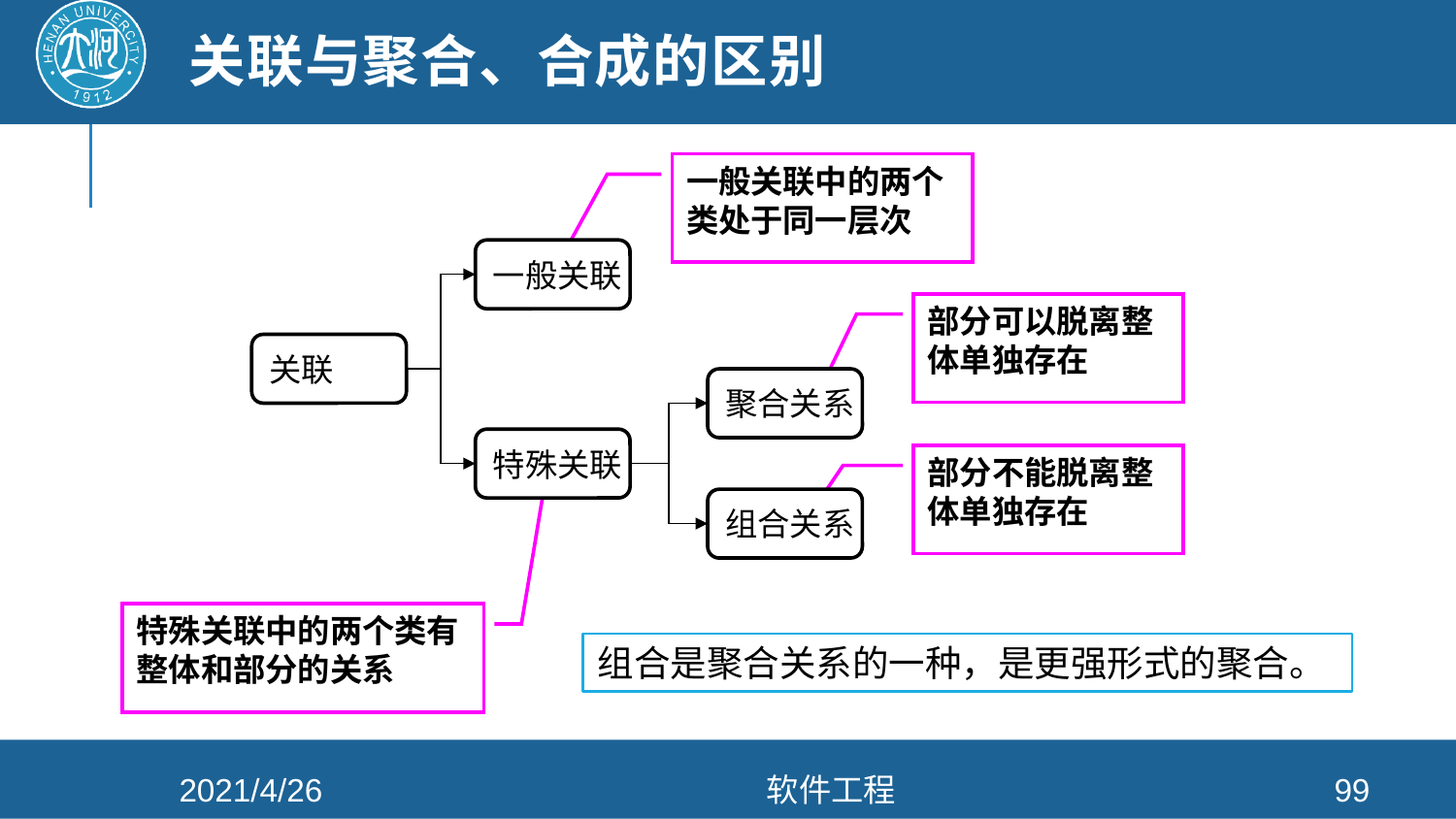

# 关联与聚合、合成的区别
一般关联中的两个类处于同一层次
一般关联
关联
聚合关系
特殊关联
组合关系
部分可以脱离整体单独存在
部分不能脱离整体单独存在
特殊关联中的两个类有整体和部分的关系
组合是聚合关系的一种，是更强形式的聚合。
2021/4/26
软件工程
99